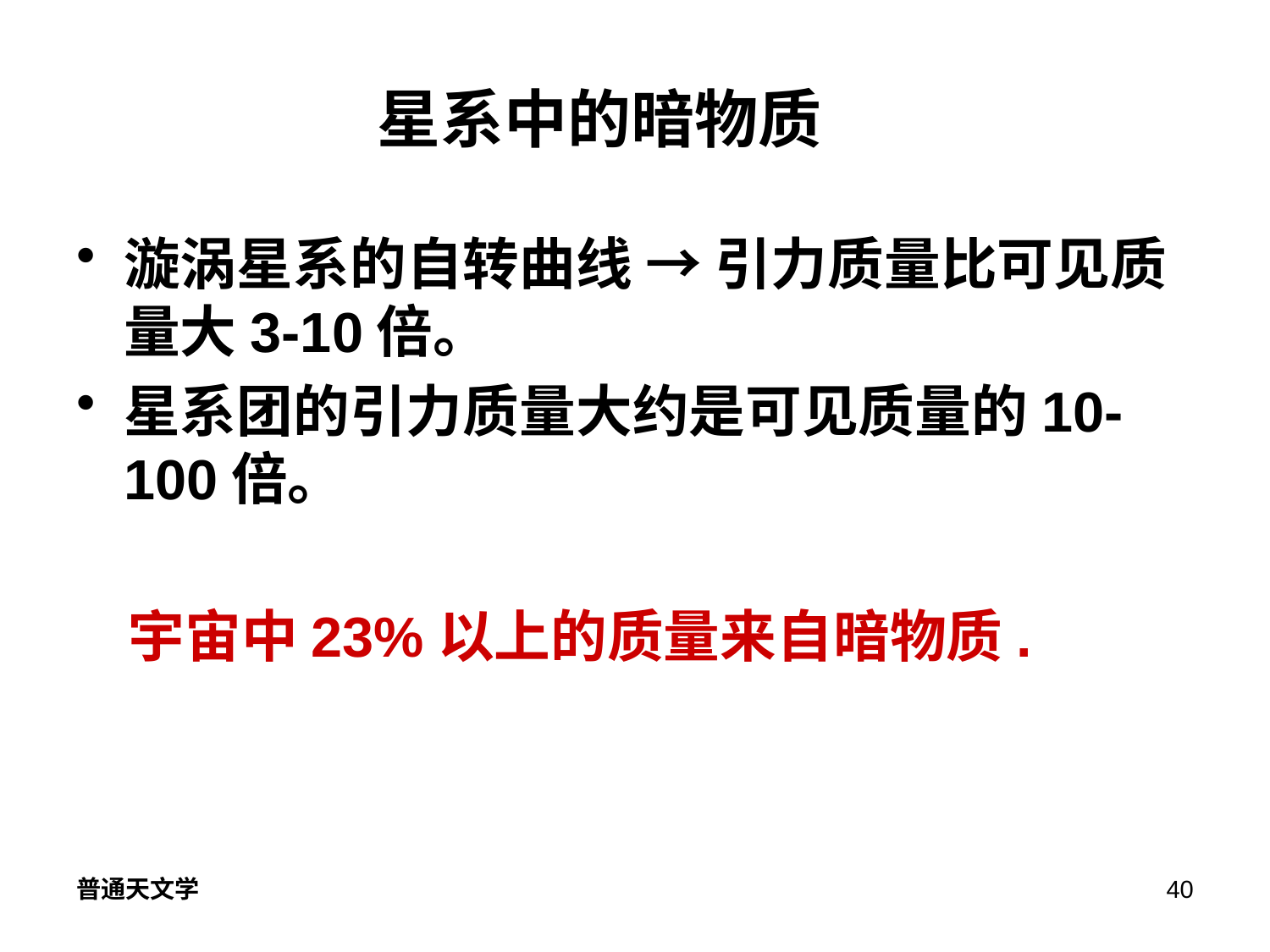

# 星系中的暗物质
漩涡星系的自转曲线 → 引力质量比可见质量大3-10倍。
星系团的引力质量大约是可见质量的10-100倍。

   宇宙中23%以上的质量来自暗物质.

普通天文学
40